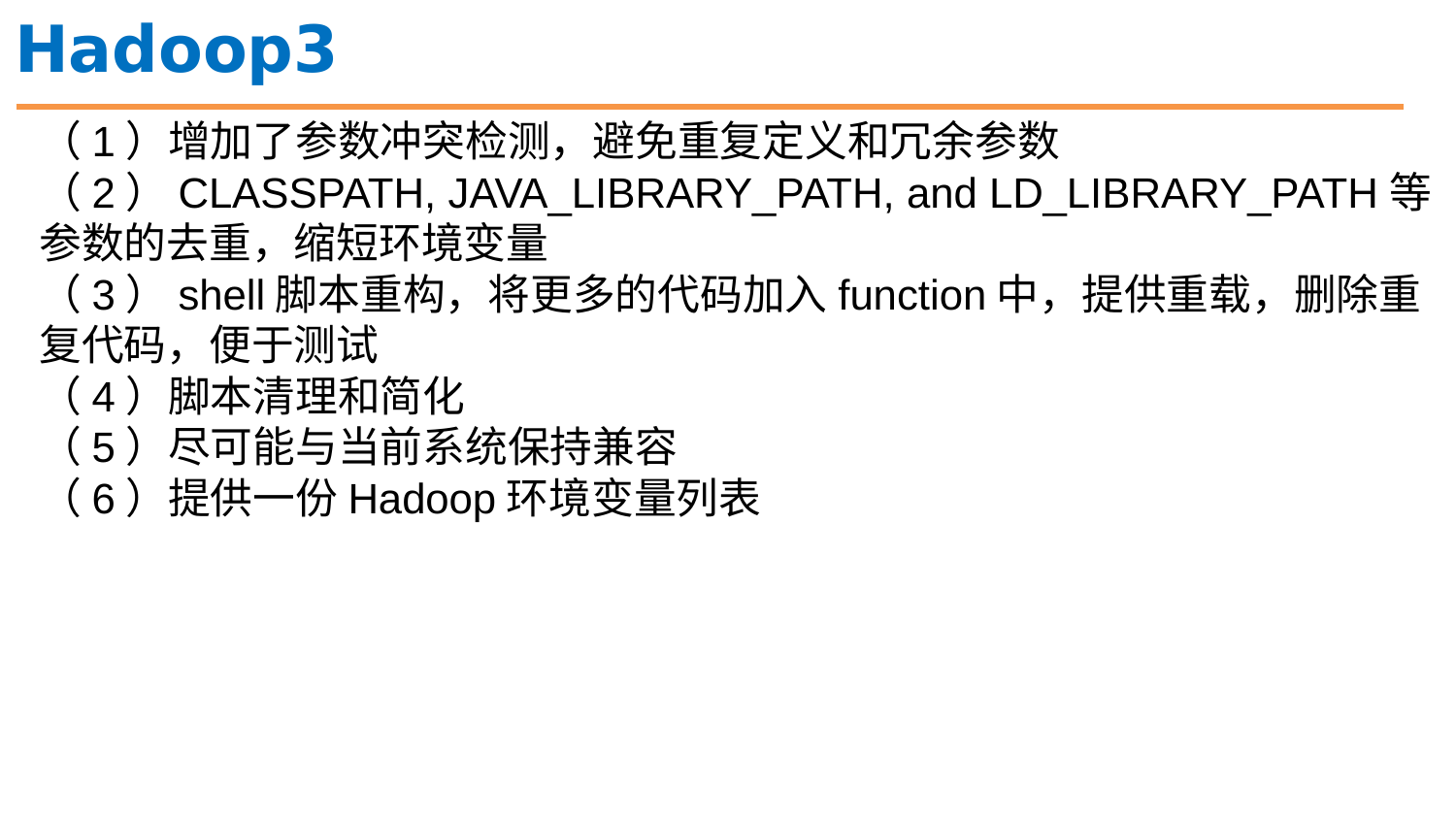

Hadoop3
（1）增加了参数冲突检测，避免重复定义和冗余参数
（2）CLASSPATH, JAVA_LIBRARY_PATH, and LD_LIBRARY_PATH等参数的去重，缩短环境变量
（3）shell脚本重构，将更多的代码加入function中，提供重载，删除重复代码，便于测试
（4）脚本清理和简化
（5）尽可能与当前系统保持兼容
（6）提供一份Hadoop环境变量列表